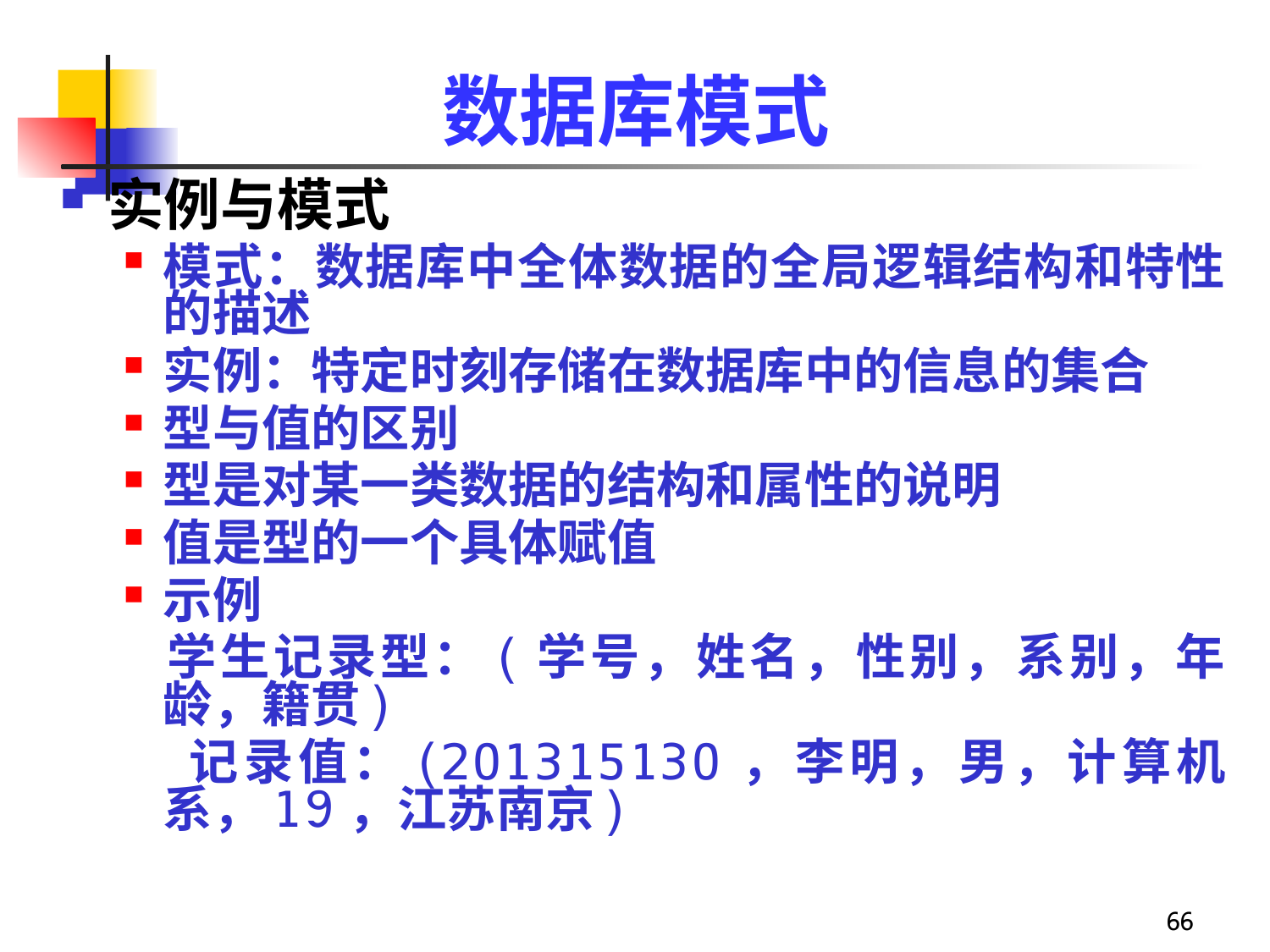

# 数据库模式
实例与模式
模式：数据库中全体数据的全局逻辑结构和特性的描述
实例：特定时刻存储在数据库中的信息的集合
型与值的区别
型是对某一类数据的结构和属性的说明
值是型的一个具体赋值
示例
	学生记录型：(学号，姓名，性别，系别，年龄，籍贯)
   记录值：(201315130，李明，男，计算机系，19，江苏南京)
66